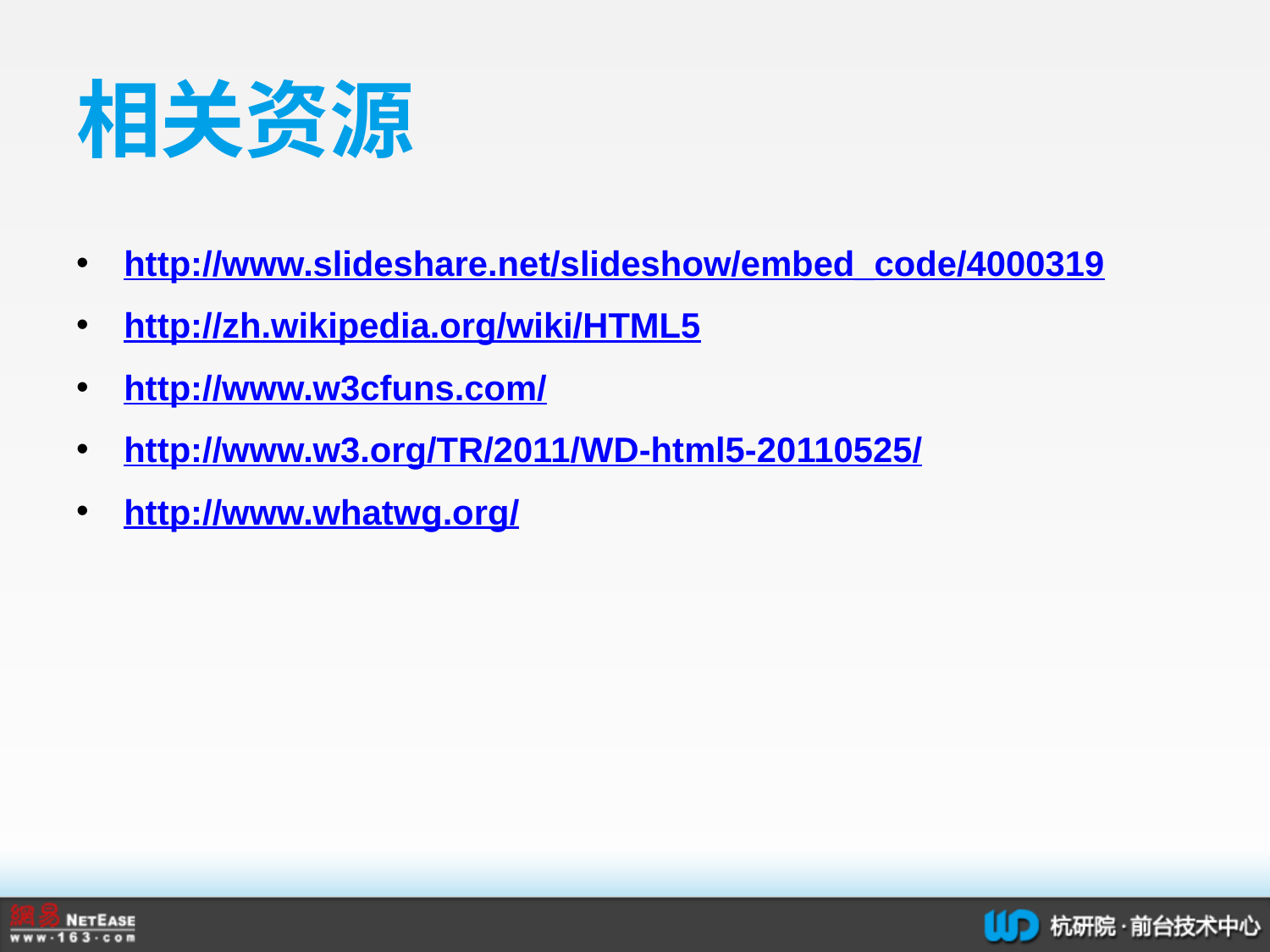

# 相关资源
http://www.slideshare.net/slideshow/embed_code/4000319
http://zh.wikipedia.org/wiki/HTML5
http://www.w3cfuns.com/
http://www.w3.org/TR/2011/WD-html5-20110525/
http://www.whatwg.org/